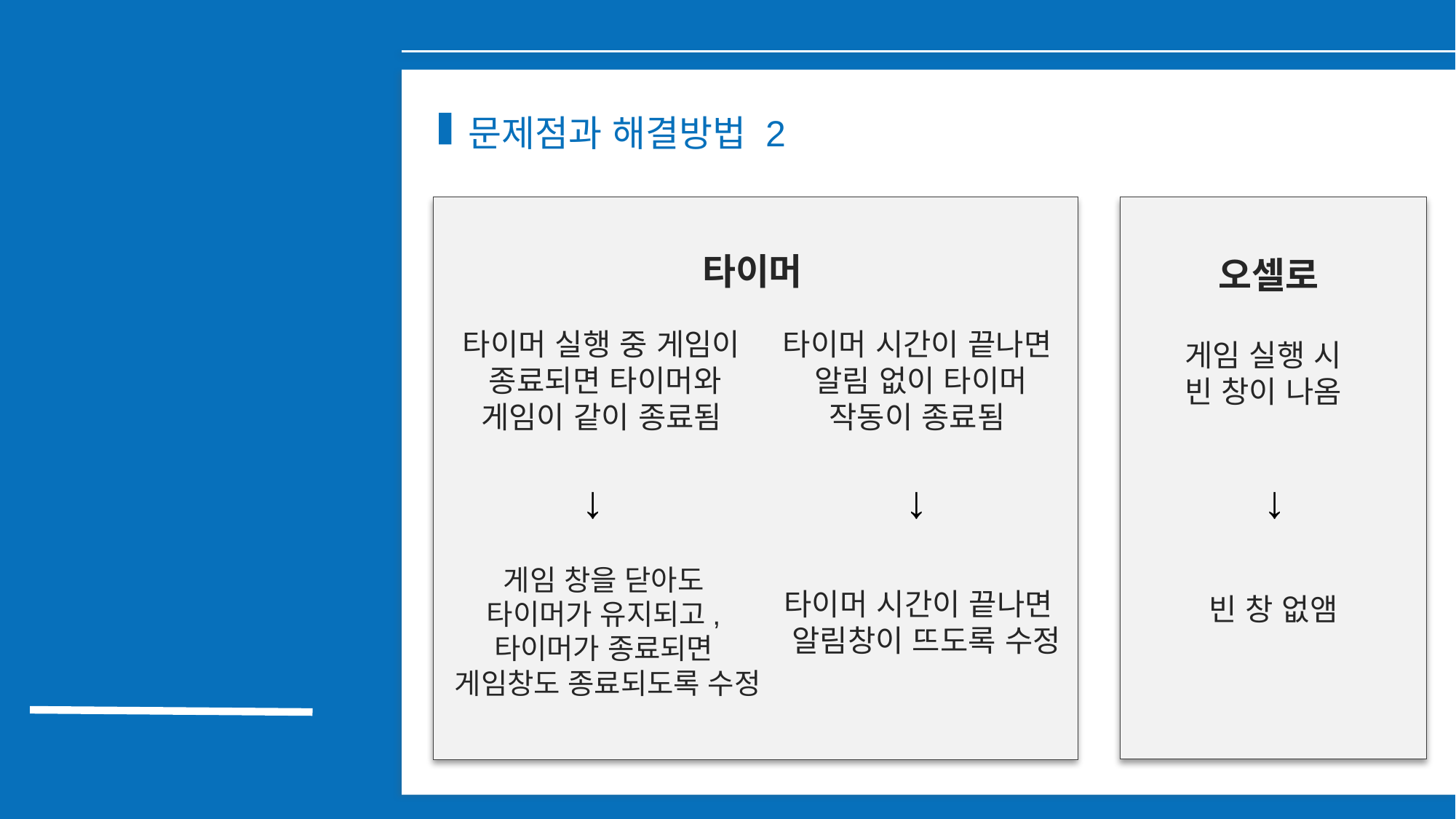

문제점과 해결방법 2

타이머
오셀로
타이머 실행 중 게임이
 종료되면 타이머와
게임이 같이 종료됨
타이머 시간이 끝나면
 알림 없이 타이머
작동이 종료됨
게임 실행 시
빈 창이 나옴
↓
↓
↓
STEP 02.
구현
게임 창을 닫아도
타이머가 유지되고,
타이머가 종료되면
게임창도 종료되도록 수정
타이머 시간이 끝나면
 알림창이 뜨도록 수정
빈 창 없앰